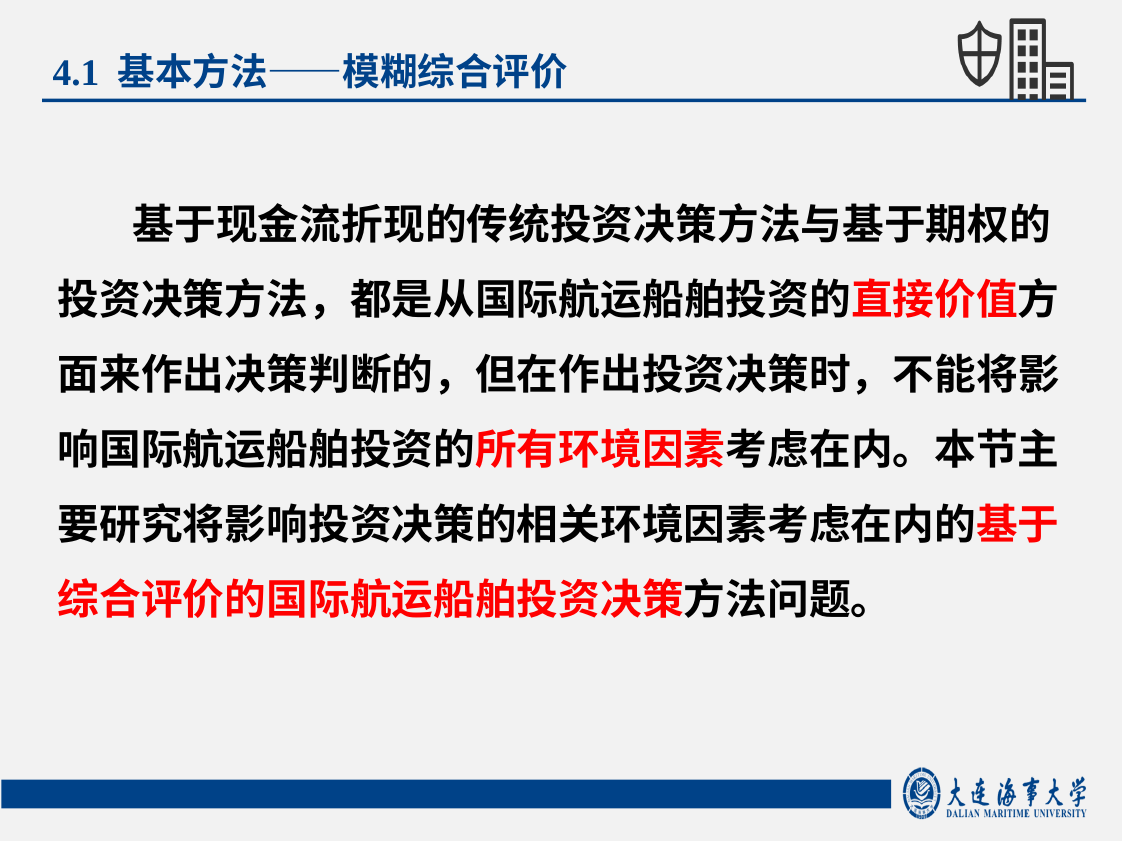

4.1 基本方法——模糊综合评价
基于现金流折现的传统投资决策方法与基于期权的投资决策方法，都是从国际航运船舶投资的直接价值方面来作出决策判断的，但在作出投资决策时，不能将影响国际航运船舶投资的所有环境因素考虑在内。本节主要研究将影响投资决策的相关环境因素考虑在内的基于综合评价的国际航运船舶投资决策方法问题。